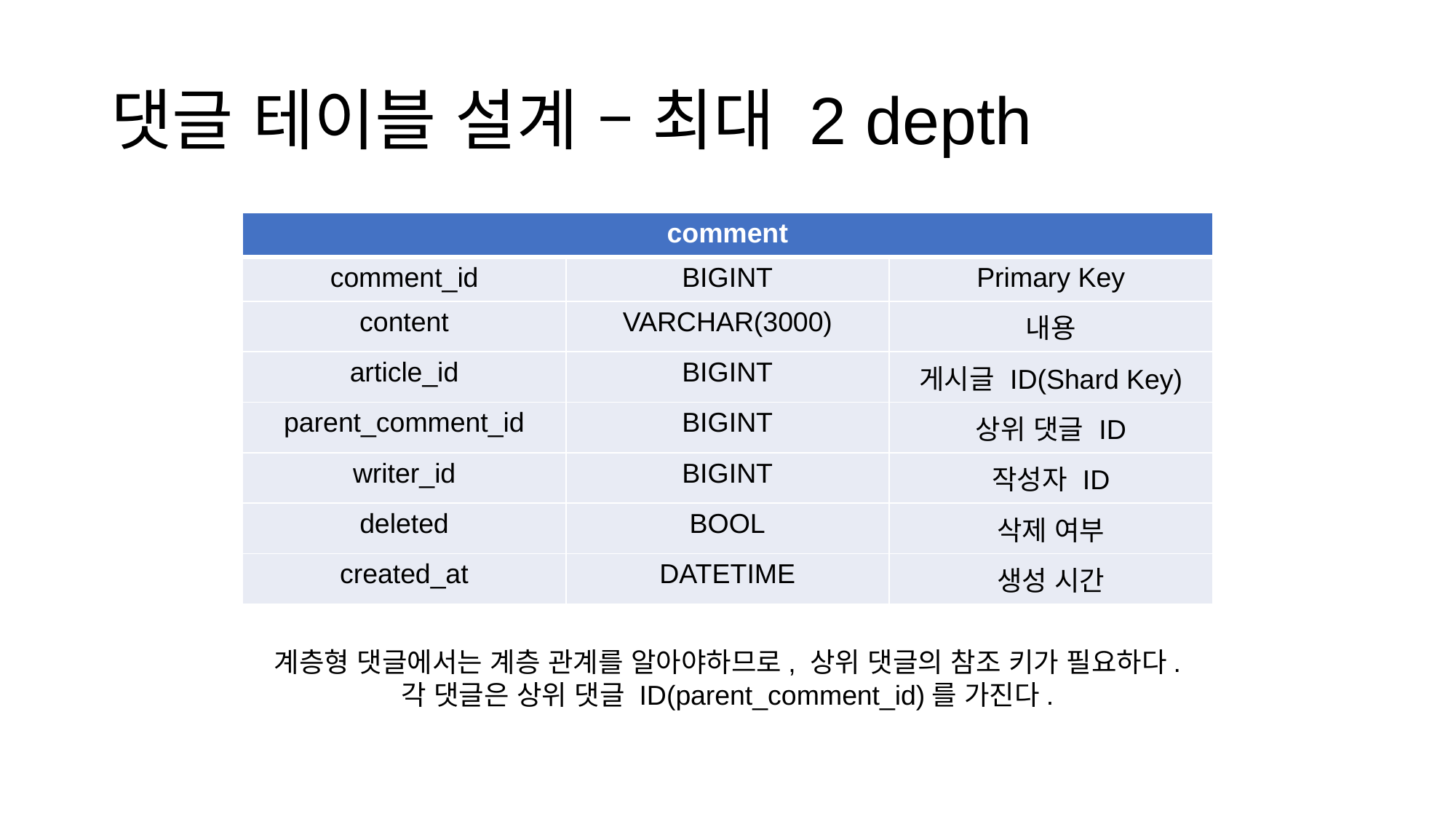

# 댓글 테이블 설계 – 최대 2 depth
| comment |  |  |
| --- | --- | --- |
| comment\_id | BIGINT | Primary Key |
| content | VARCHAR(3000) | 내용 |
| article\_id | BIGINT | 게시글 ID(Shard Key) |
| parent\_comment\_id | BIGINT | 상위 댓글 ID |
| writer\_id | BIGINT | 작성자 ID |
| deleted | BOOL | 삭제 여부 |
| created\_at | DATETIME | 생성 시간 |
계층형 댓글에서는 계층 관계를 알아야하므로, 상위 댓글의 참조 키가 필요하다.
각 댓글은 상위 댓글 ID(parent_comment_id)를 가진다.